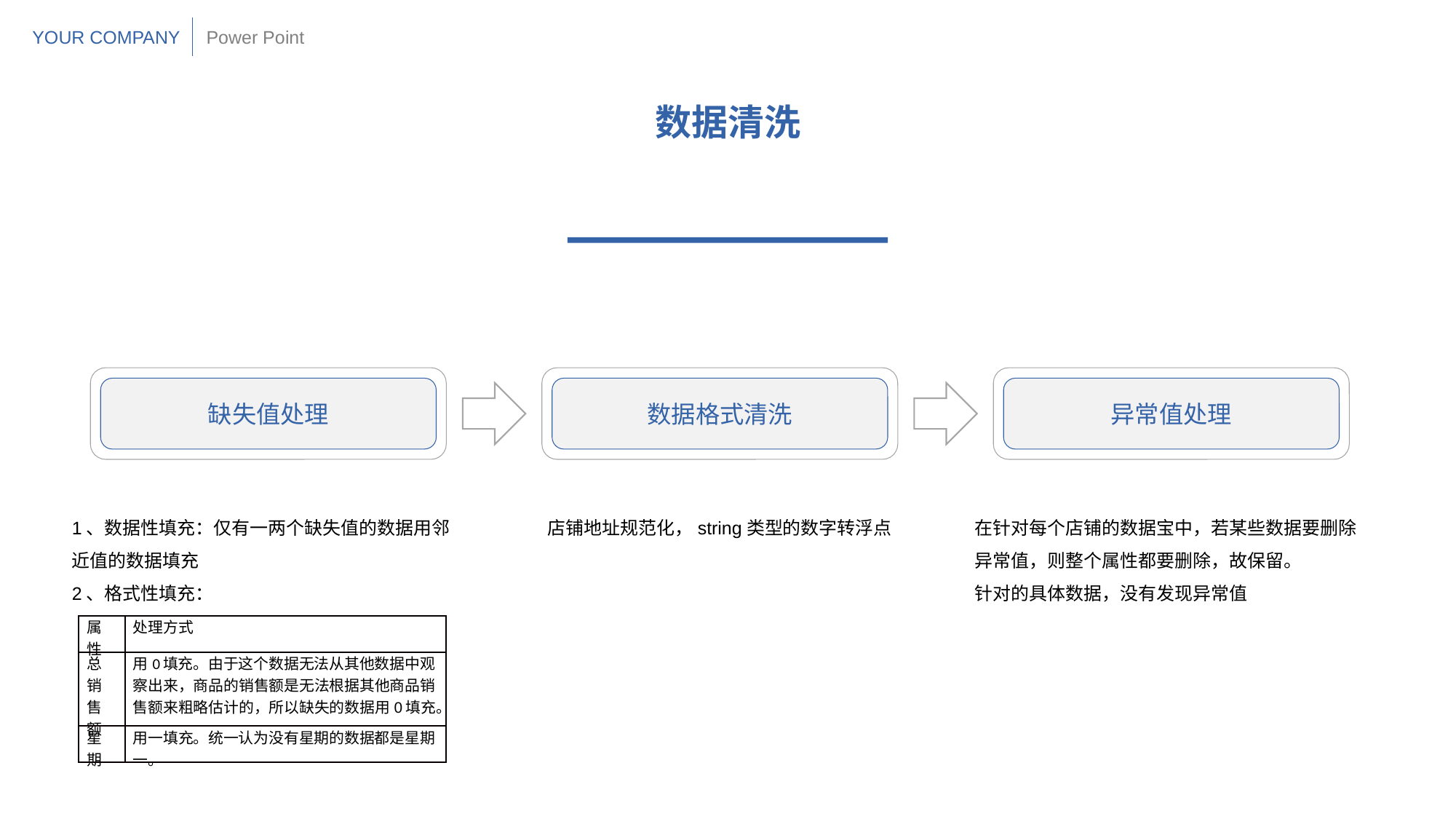

YOUR COMPANY
Power Point
数据清洗

缺失值处理
数据格式清洗
异常值处理

1、数据性填充：仅有一两个缺失值的数据用邻近值的数据填充
2、格式性填充：

店铺地址规范化，string类型的数字转浮点
在针对每个店铺的数据宝中，若某些数据要删除异常值，则整个属性都要删除，故保留。
针对的具体数据，没有发现异常值
| 属性 | 处理方式 |
| --- | --- |
| 总销售额 | 用0填充。由于这个数据无法从其他数据中观察出来，商品的销售额是无法根据其他商品销售额来粗略估计的，所以缺失的数据用0填充。 |
| 星期 | 用一填充。统一认为没有星期的数据都是星期一。 |